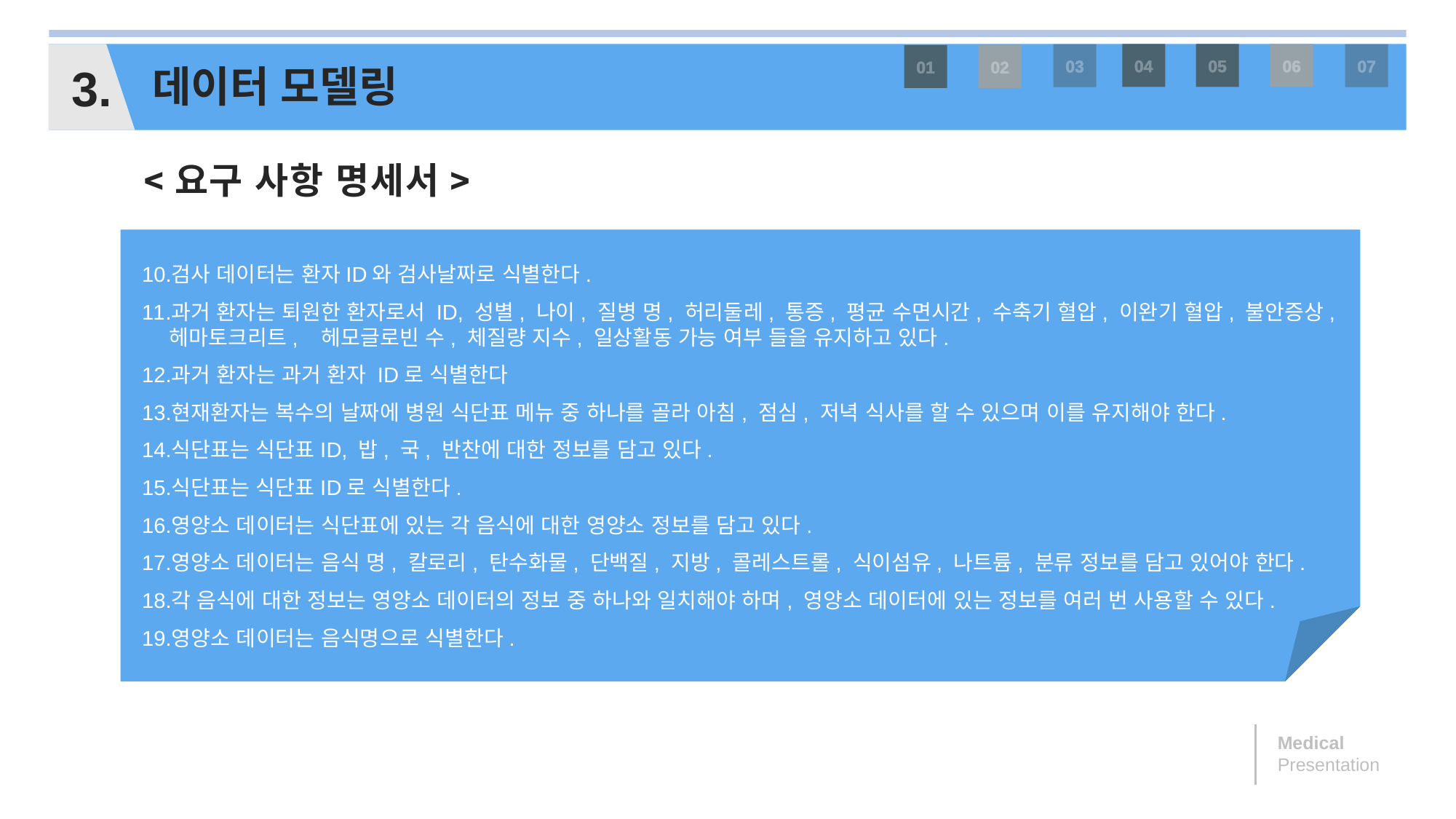

04
05
06

3.
03
07
01
02
데이터 모델링

<요구 사항 명세서>

검사 데이터는 환자ID와 검사날짜로 식별한다.
과거 환자는 퇴원한 환자로서 ID, 성별, 나이, 질병 명, 허리둘레, 통증, 평균 수면시간, 수축기 혈압, 이완기 혈압, 불안증상, 헤마토크리트,   헤모글로빈 수, 체질량 지수, 일상활동 가능 여부 들을 유지하고 있다.
과거 환자는 과거 환자 ID로 식별한다
현재환자는 복수의 날짜에 병원 식단표 메뉴 중 하나를 골라 아침, 점심, 저녁 식사를 할 수 있으며 이를 유지해야 한다.
식단표는 식단표ID, 밥, 국, 반찬에 대한 정보를 담고 있다.
식단표는 식단표ID로 식별한다.
영양소 데이터는 식단표에 있는 각 음식에 대한 영양소 정보를 담고 있다.
영양소 데이터는 음식 명, 칼로리, 탄수화물, 단백질, 지방, 콜레스트롤, 식이섬유, 나트륨, 분류 정보를 담고 있어야 한다.
각 음식에 대한 정보는 영양소 데이터의 정보 중 하나와 일치해야 하며, 영양소 데이터에 있는 정보를 여러 번 사용할 수 있다.
영양소 데이터는 음식명으로 식별한다.